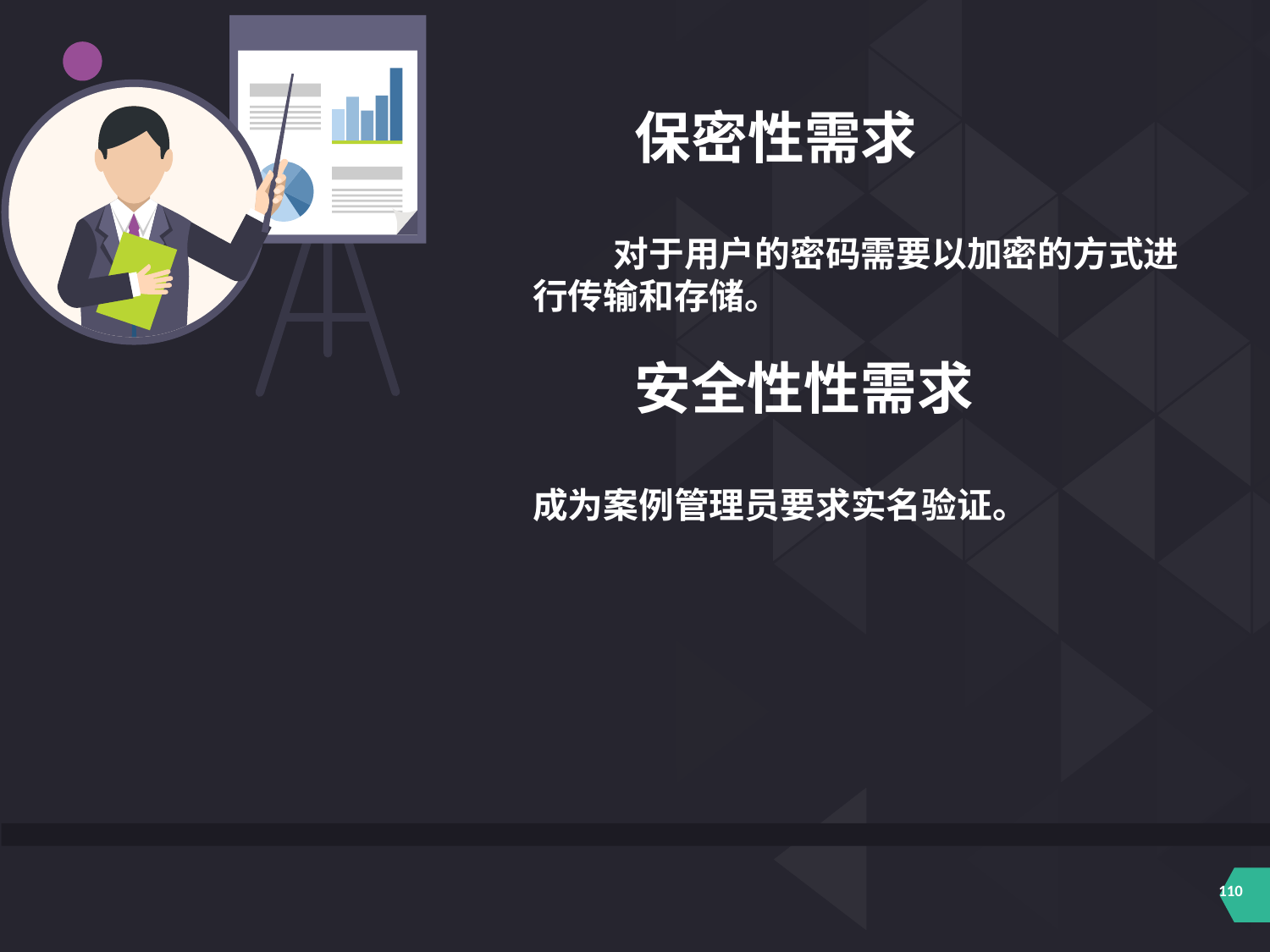

保密性需求
         对于用户的密码需要以加密的方式进行传输和存储。
安全性性需求
成为案例管理员要求实名验证。